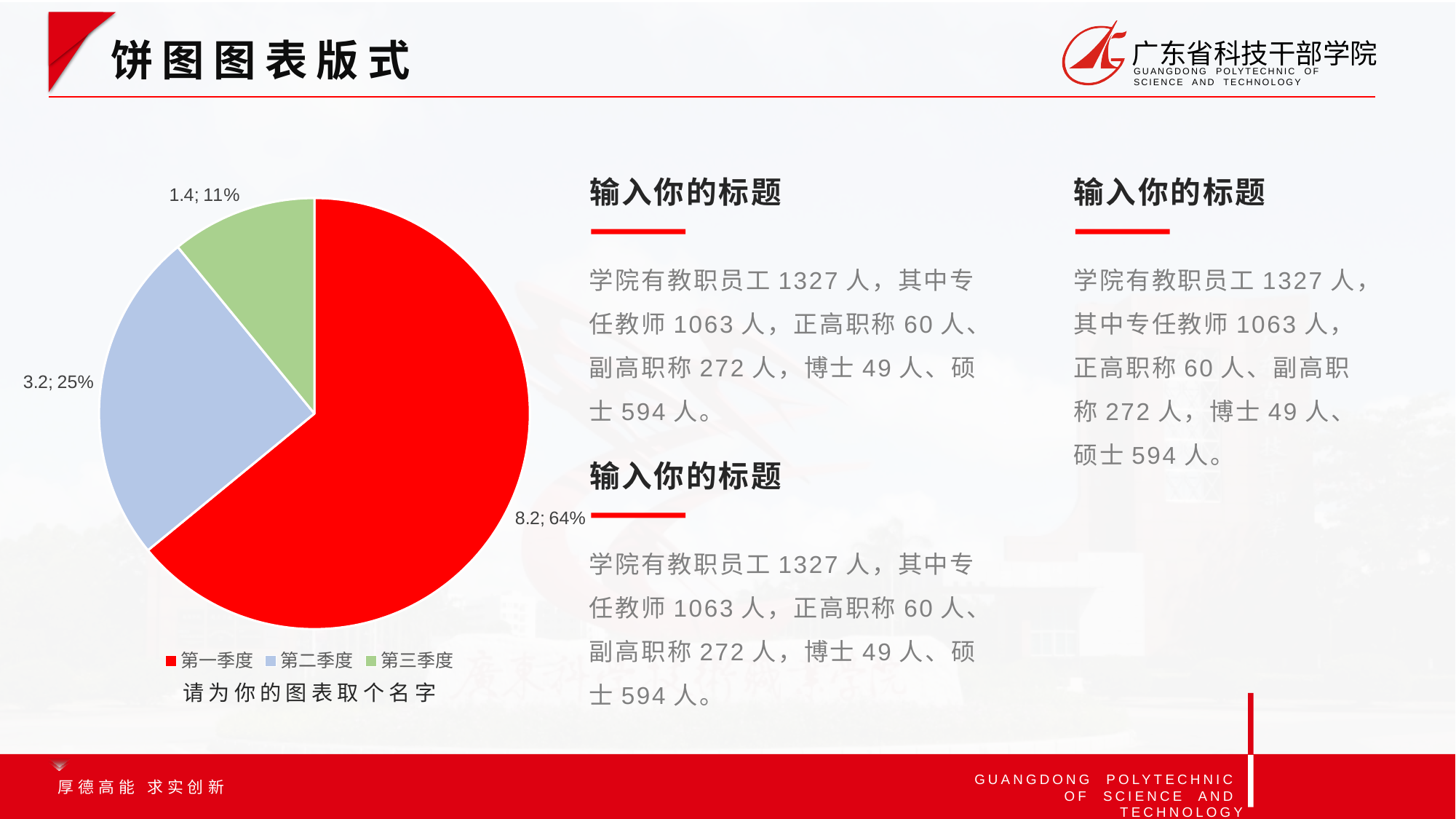

选中图表☞点击图表右上角+号☞即可修改图表元素
饼图图表版式
输入你的标题
输入你的标题

### Chart

| Category | 销售额 |
|---|---|
| 第一季度 | 8.2 |
| 第二季度 | 3.2 |
| 第三季度 | 1.4 |

学院有教职员工1327人，其中专任教师1063人，正高职称60人、副高职称272人，博士49人、硕士594人。
学院有教职员工1327人，其中专任教师1063人，正高职称60人、副高职称272人，博士49人、硕士594人。
输入你的标题

学院有教职员工1327人，其中专任教师1063人，正高职称60人、副高职称272人，博士49人、硕士594人。
请为你的图表取个名字